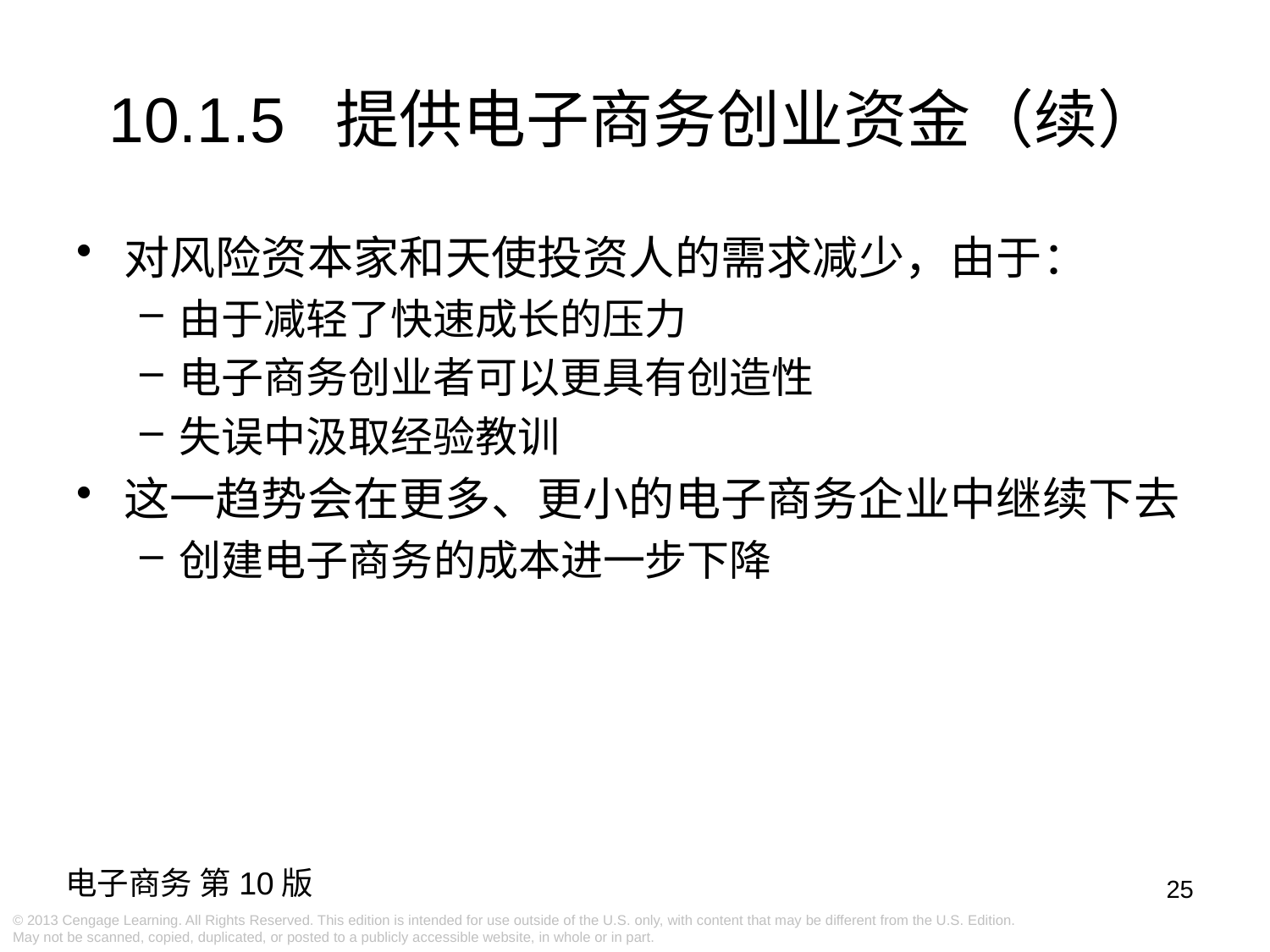

# 10.1.5  提供电子商务创业资金（续）
对风险资本家和天使投资人的需求减少，由于：
由于减轻了快速成长的压力
电子商务创业者可以更具有创造性
失误中汲取经验教训
这一趋势会在更多、更小的电子商务企业中继续下去
创建电子商务的成本进一步下降
25